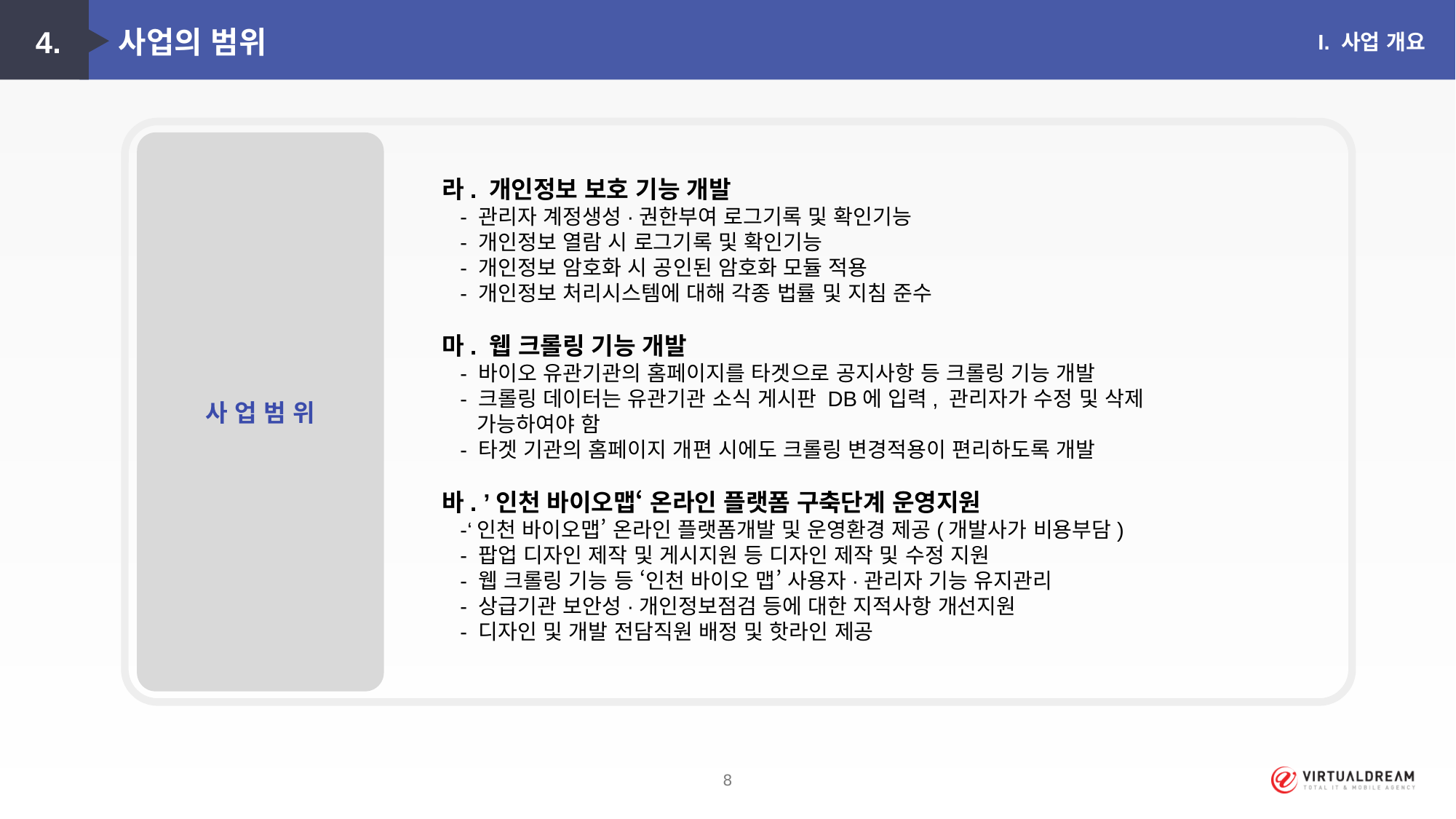

4.      사업의 범위
I. 사업 개요

사 업 범 위
라. 개인정보 보호 기능 개발
   - 관리자 계정생성·권한부여 로그기록 및 확인기능
   - 개인정보 열람 시 로그기록 및 확인기능
   - 개인정보 암호화 시 공인된 암호화 모듈 적용
   - 개인정보 처리시스템에 대해 각종 법률 및 지침 준수

마. 웹 크롤링 기능 개발
   - 바이오 유관기관의 홈페이지를 타겟으로 공지사항 등 크롤링 기능 개발
   - 크롤링 데이터는 유관기관 소식 게시판 DB에 입력, 관리자가 수정 및 삭제
     가능하여야 함
   - 타겟 기관의 홈페이지 개편 시에도 크롤링 변경적용이 편리하도록 개발

바. ’인천 바이오맵‘ 온라인 플랫폼 구축단계 운영지원
   -‘인천 바이오맵’ 온라인 플랫폼개발 및 운영환경 제공(개발사가 비용부담)
   - 팝업 디자인 제작 및 게시지원 등 디자인 제작 및 수정 지원
   - 웹 크롤링 기능 등 ‘인천 바이오 맵’ 사용자·관리자 기능 유지관리
   - 상급기관 보안성·개인정보점검 등에 대한 지적사항 개선지원
   - 디자인 및 개발 전담직원 배정 및 핫라인 제공